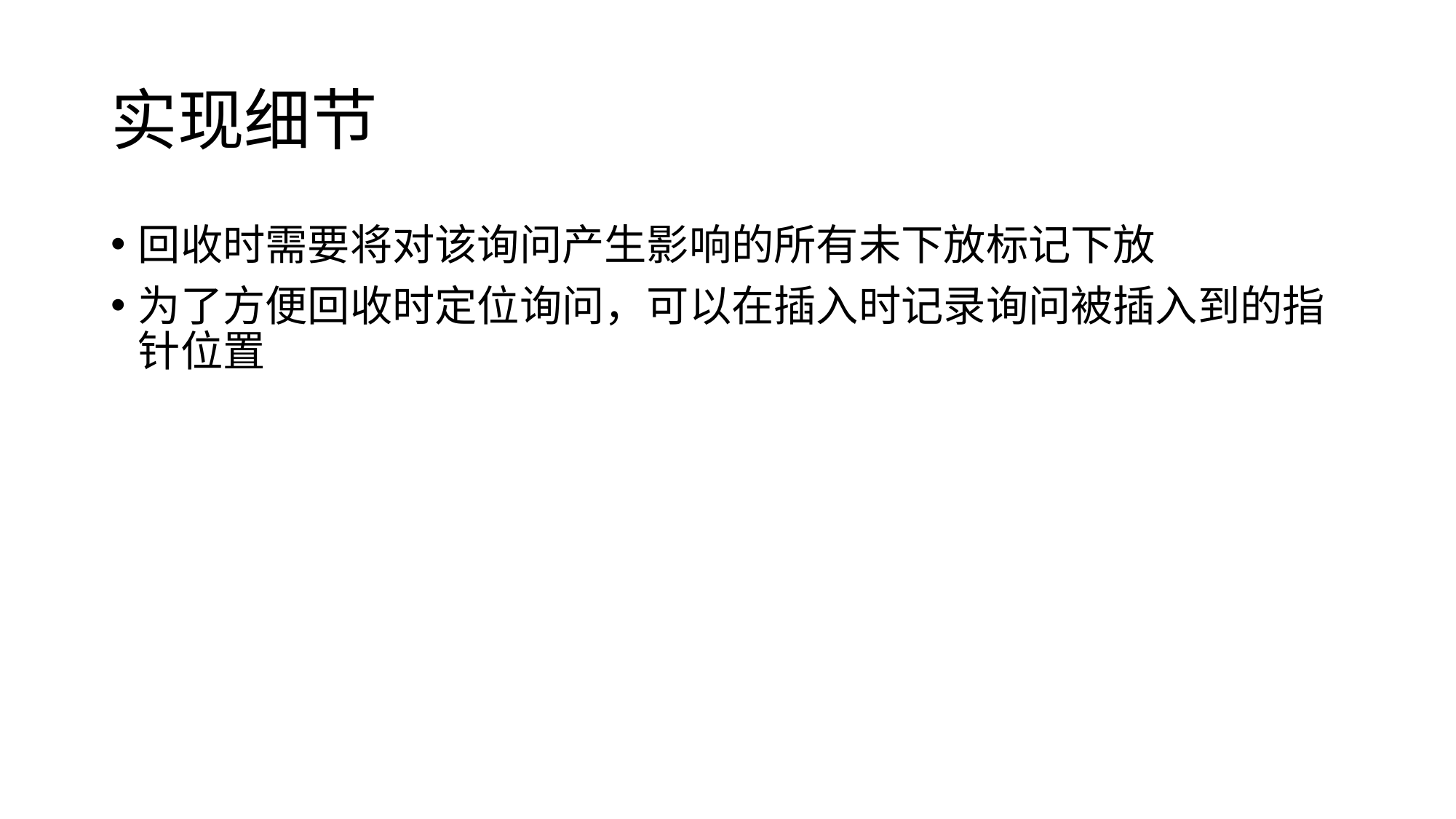

# 实现细节
回收时需要将对该询问产生影响的所有未下放标记下放
为了方便回收时定位询问，可以在插入时记录询问被插入到的指针位置